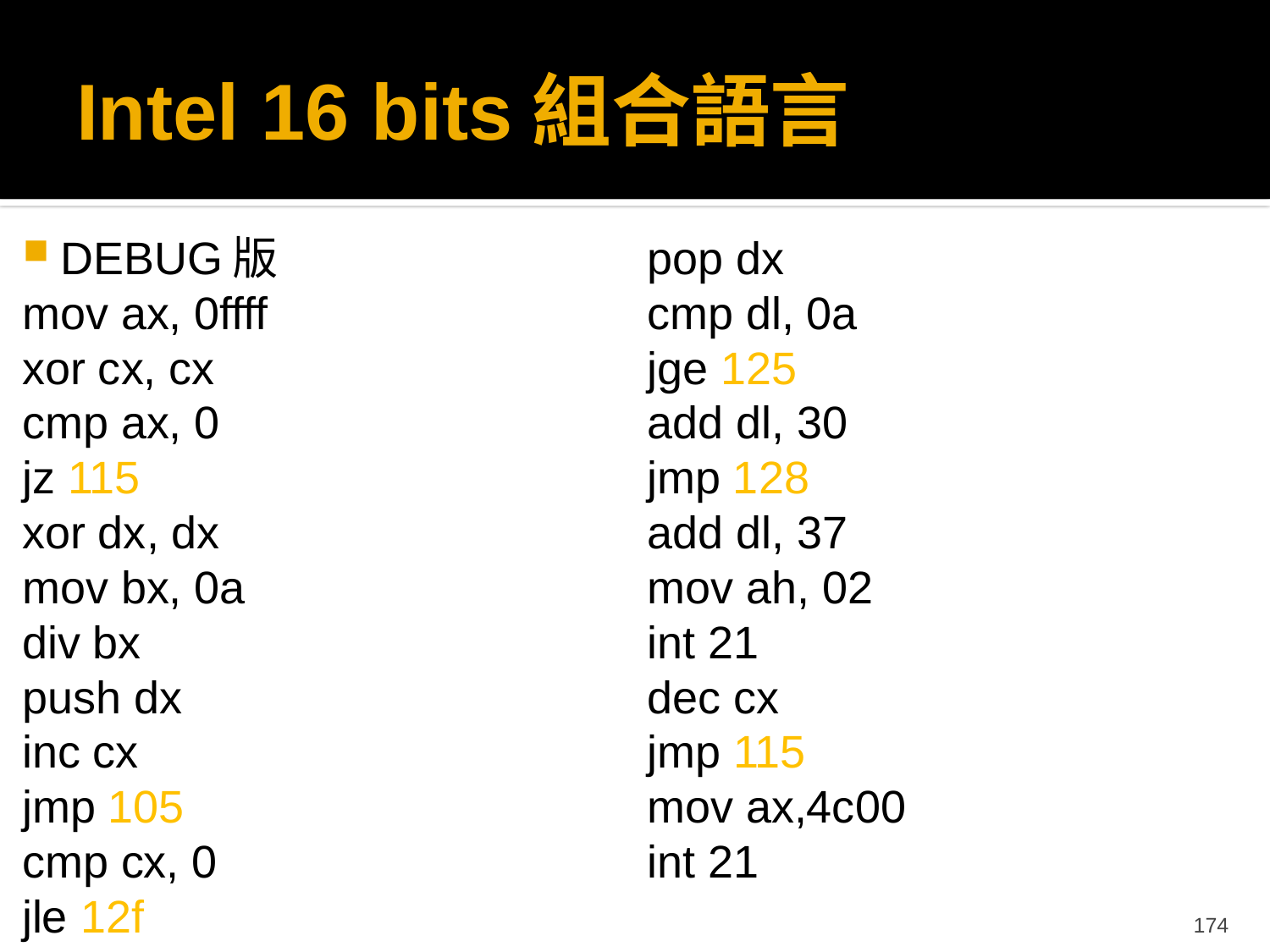

# Intel 16 bits組合語言
DEBUG版
mov ax, 0ffff
xor cx, cx
cmp ax, 0
jz 115
xor dx, dx
mov bx, 0a
div bx
push dx
inc cx
jmp 105
cmp cx, 0
jle 12f
pop dx
cmp dl, 0a
jge 125
add dl, 30
jmp 128
add dl, 37
mov ah, 02
int 21
dec cx
jmp 115
mov ax,4c00
int 21

174